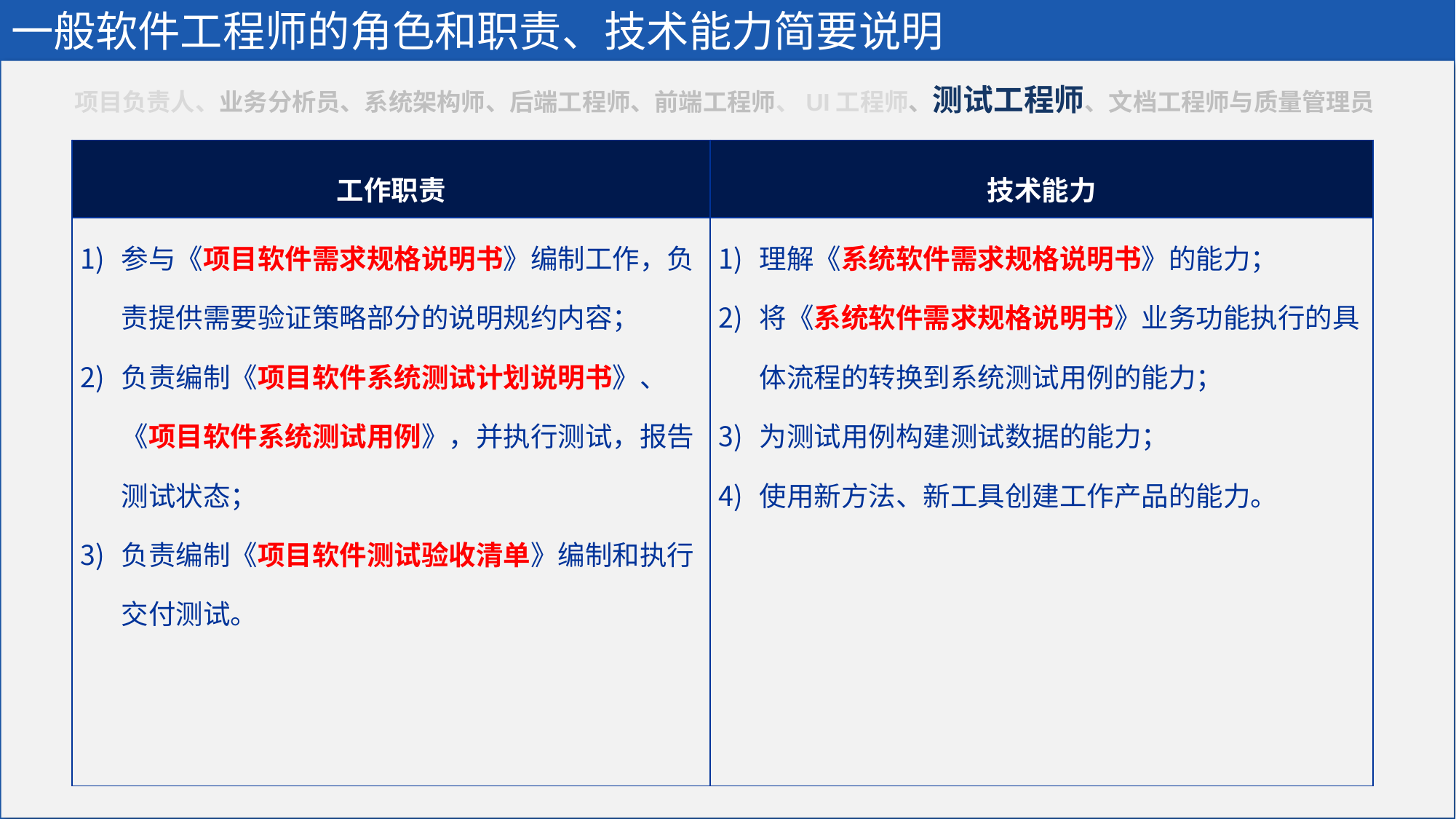

一般软件工程师的角色和职责、技术能力简要说明
项目负责人、业务分析员、系统架构师、后端工程师、前端工程师、UI工程师、测试工程师、文档工程师与质量管理员
| 工作职责 | 技术能力 |
| --- | --- |
| 参与《项目软件需求规格说明书》编制工作，负责提供需要验证策略部分的说明规约内容； 负责编制《项目软件系统测试计划说明书》、《项目软件系统测试用例》，并执行测试，报告测试状态； 负责编制《项目软件测试验收清单》编制和执行交付测试。 | 理解《系统软件需求规格说明书》的能力； 将《系统软件需求规格说明书》业务功能执行的具体流程的转换到系统测试用例的能力； 为测试用例构建测试数据的能力； 使用新方法、新工具创建工作产品的能力。 |